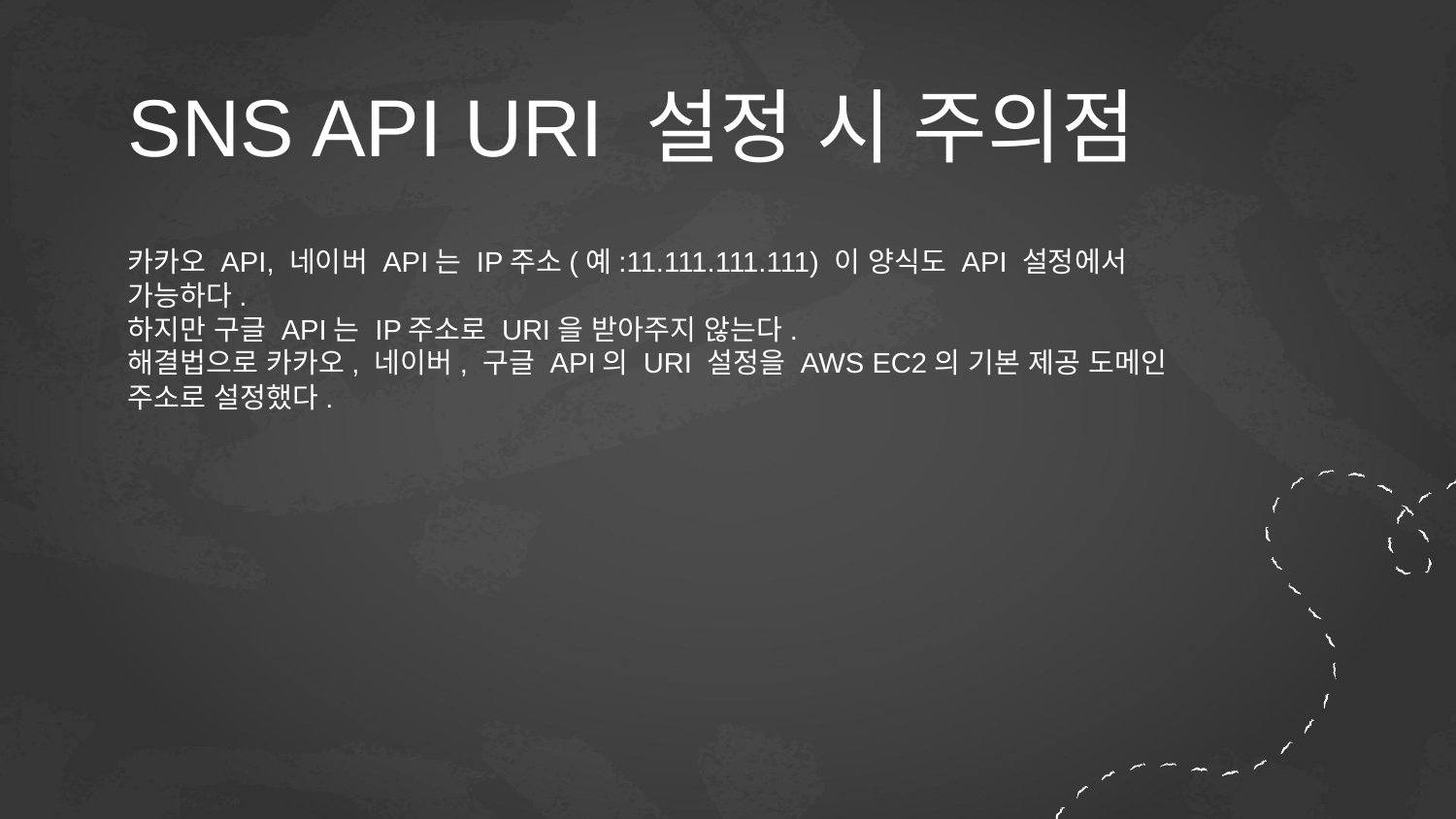

# SNS API URI 설정 시 주의점
카카오 API, 네이버 API는 IP주소(예:11.111.111.111) 이 양식도 API 설정에서 가능하다.
하지만 구글 API는 IP주소로 URI을 받아주지 않는다.
해결법으로 카카오, 네이버, 구글 API의 URI 설정을 AWS EC2의 기본 제공 도메인 주소로 설정했다.